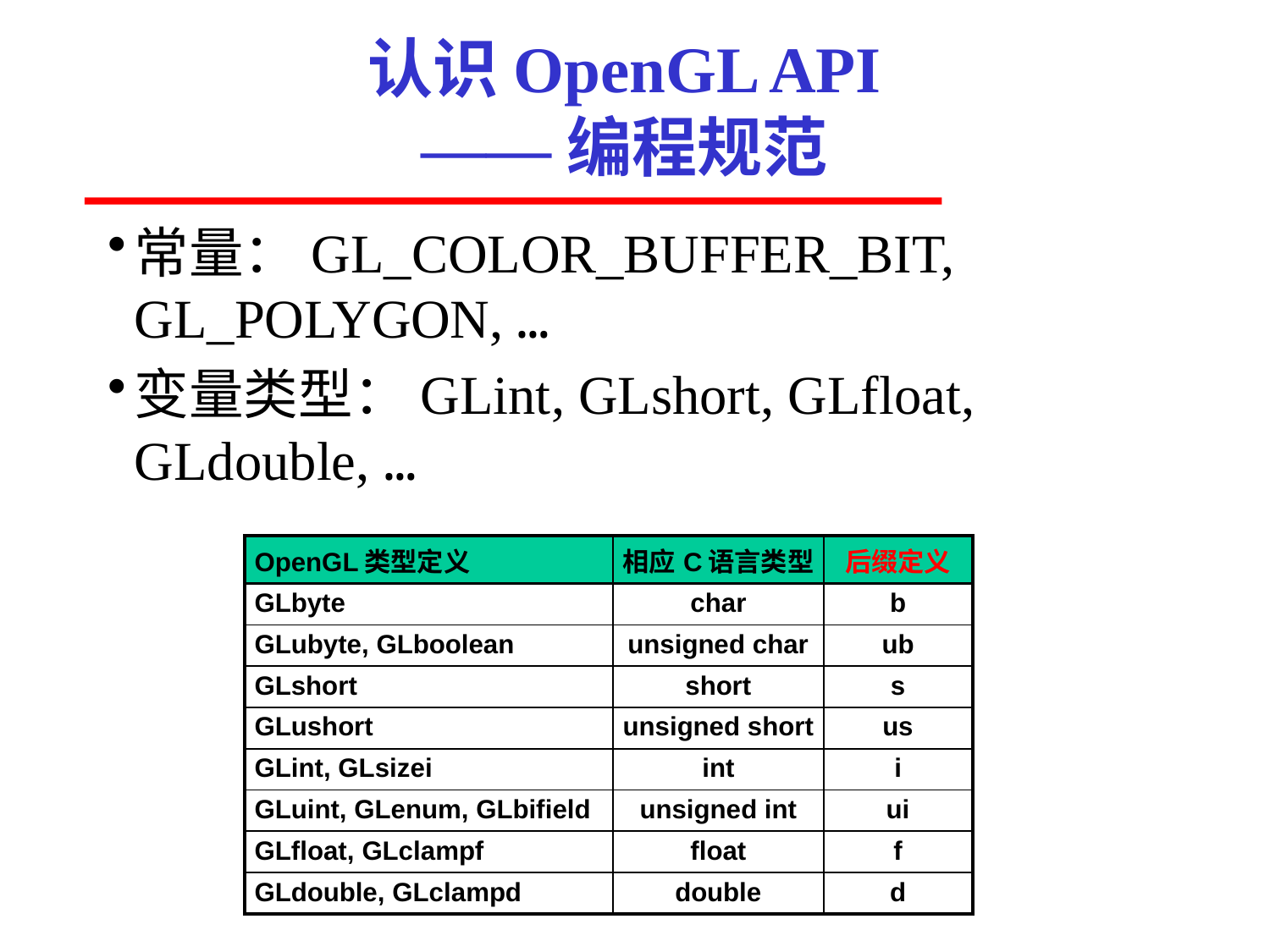

# 认识OpenGL API ——编程规范
常量：GL_COLOR_BUFFER_BIT, GL_POLYGON, …
变量类型：GLint, GLshort, GLfloat, GLdouble, …
| OpenGL类型定义 | 相应C语言类型 | 后缀定义 |
| --- | --- | --- |
| GLbyte | char | b |
| GLubyte, GLboolean | unsigned char | ub |
| GLshort | short | s |
| GLushort | unsigned short | us |
| GLint, GLsizei | int | i |
| GLuint, GLenum, GLbifield | unsigned int | ui |
| GLfloat, GLclampf | float | f |
| GLdouble, GLclampd | double | d |